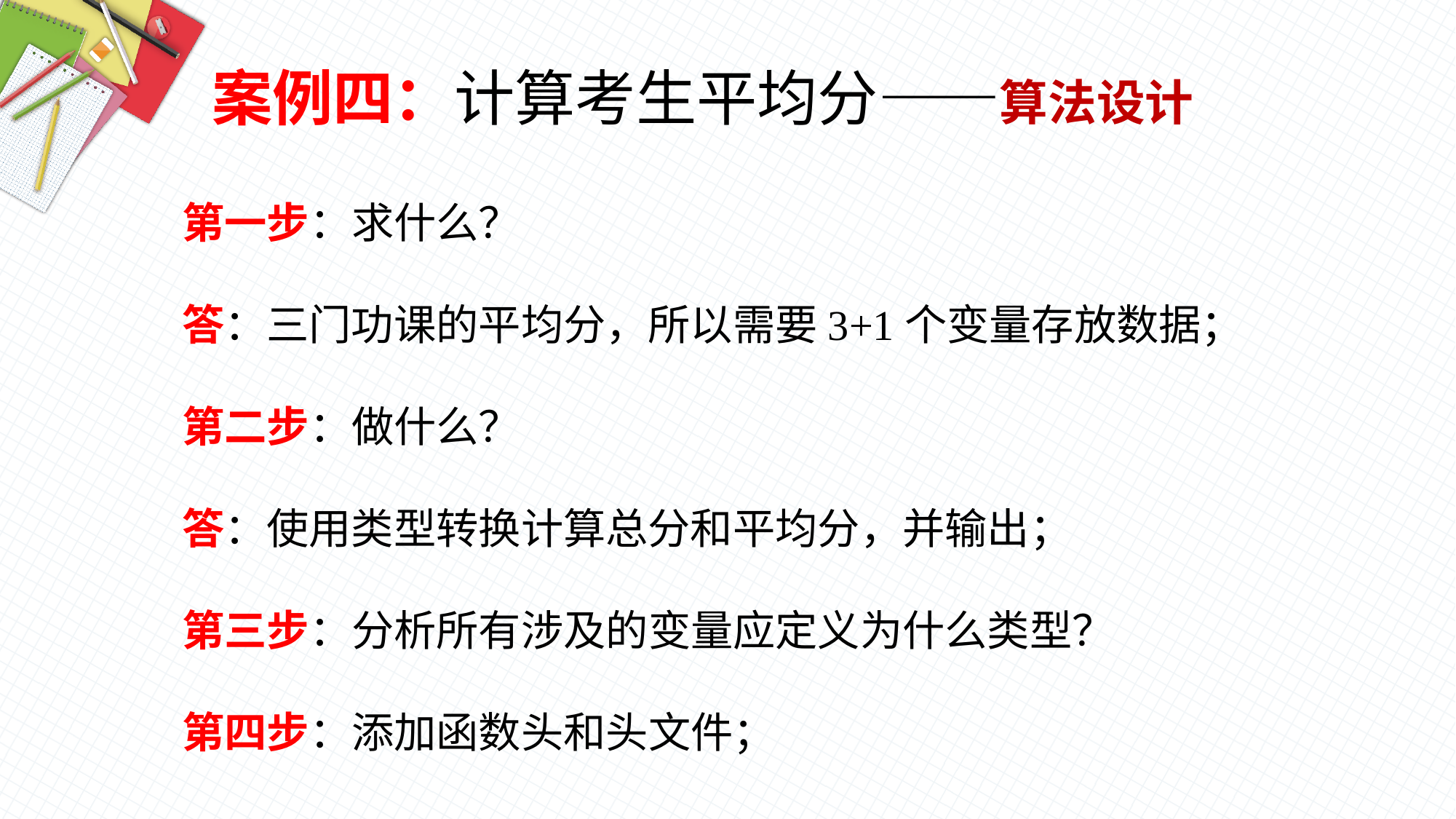

案例四：计算考生平均分——算法设计
第一步：求什么？
答：三门功课的平均分，所以需要3+1个变量存放数据；
第二步：做什么？
答：使用类型转换计算总分和平均分，并输出；
第三步：分析所有涉及的变量应定义为什么类型？
第四步：添加函数头和头文件；